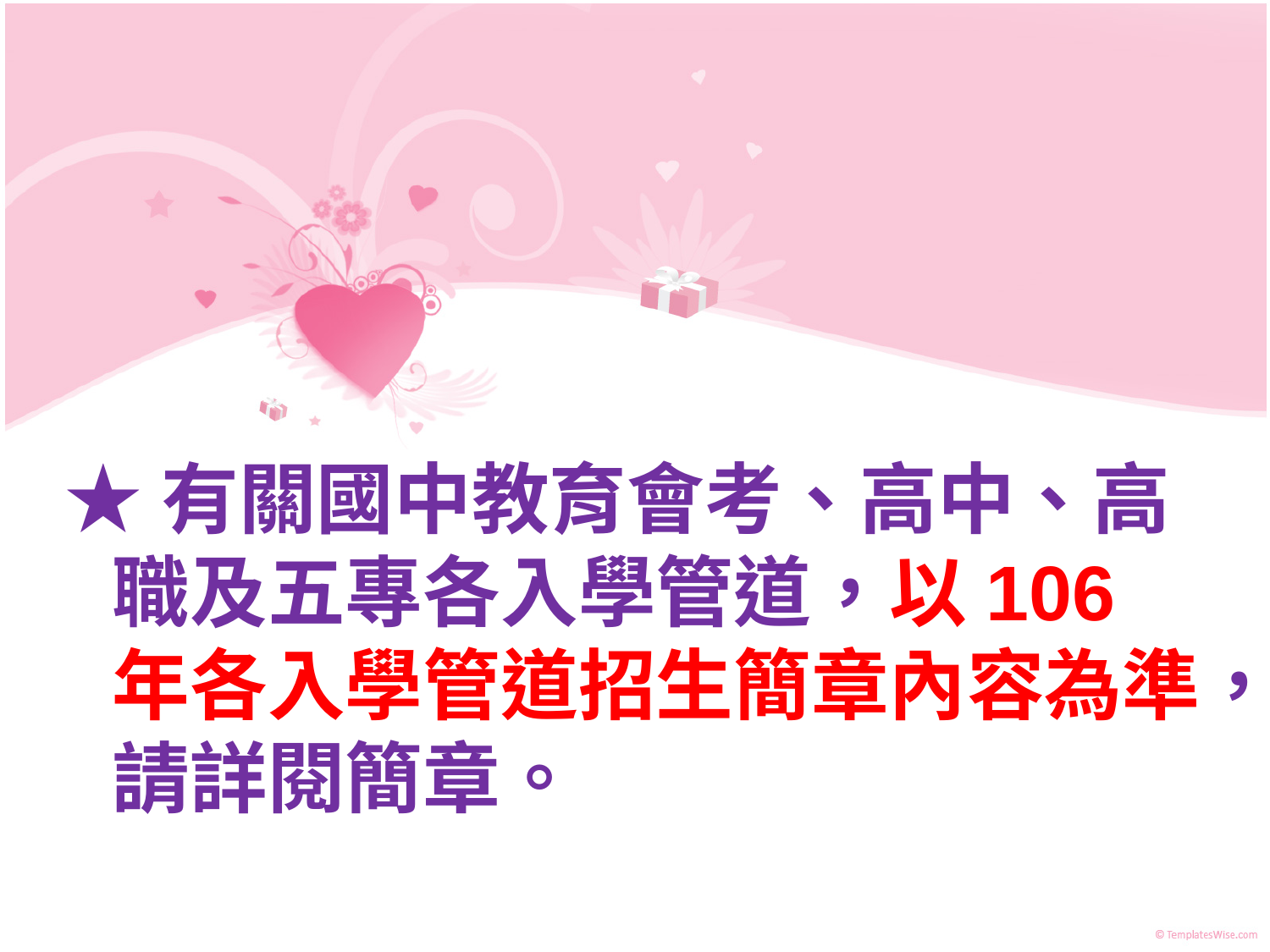

★有關國中教育會考、高中、高職及五專各入學管道，以106年各入學管道招生簡章內容為準，請詳閱簡章。